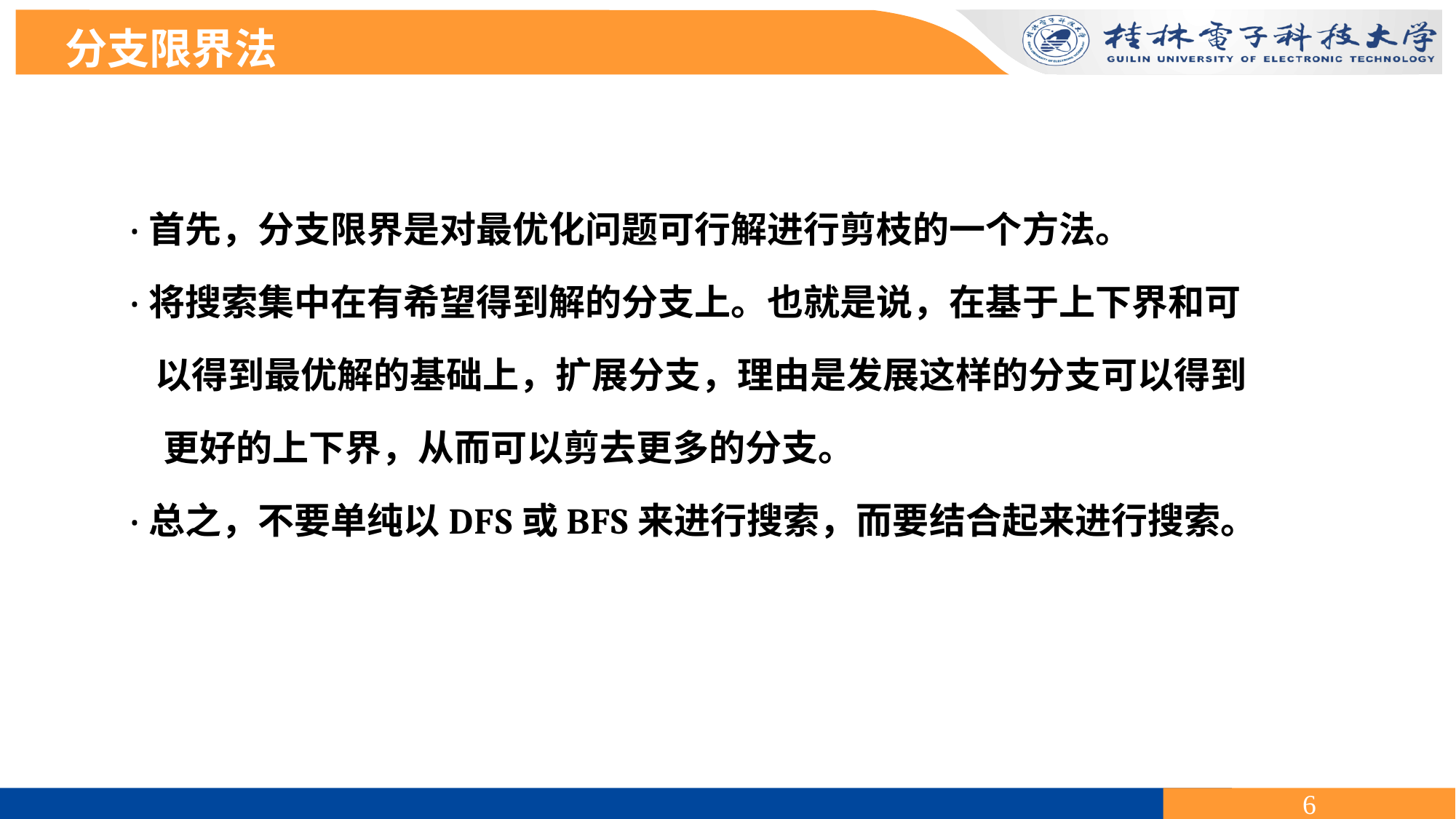

分支限界法
·首先，分支限界是对最优化问题可行解进行剪枝的一个方法。
·将搜索集中在有希望得到解的分支上。也就是说，在基于上下界和可
  以得到最优解的基础上，扩展分支，理由是发展这样的分支可以得到
   更好的上下界，从而可以剪去更多的分支。
·总之，不要单纯以DFS或BFS来进行搜索，而要结合起来进行搜索。